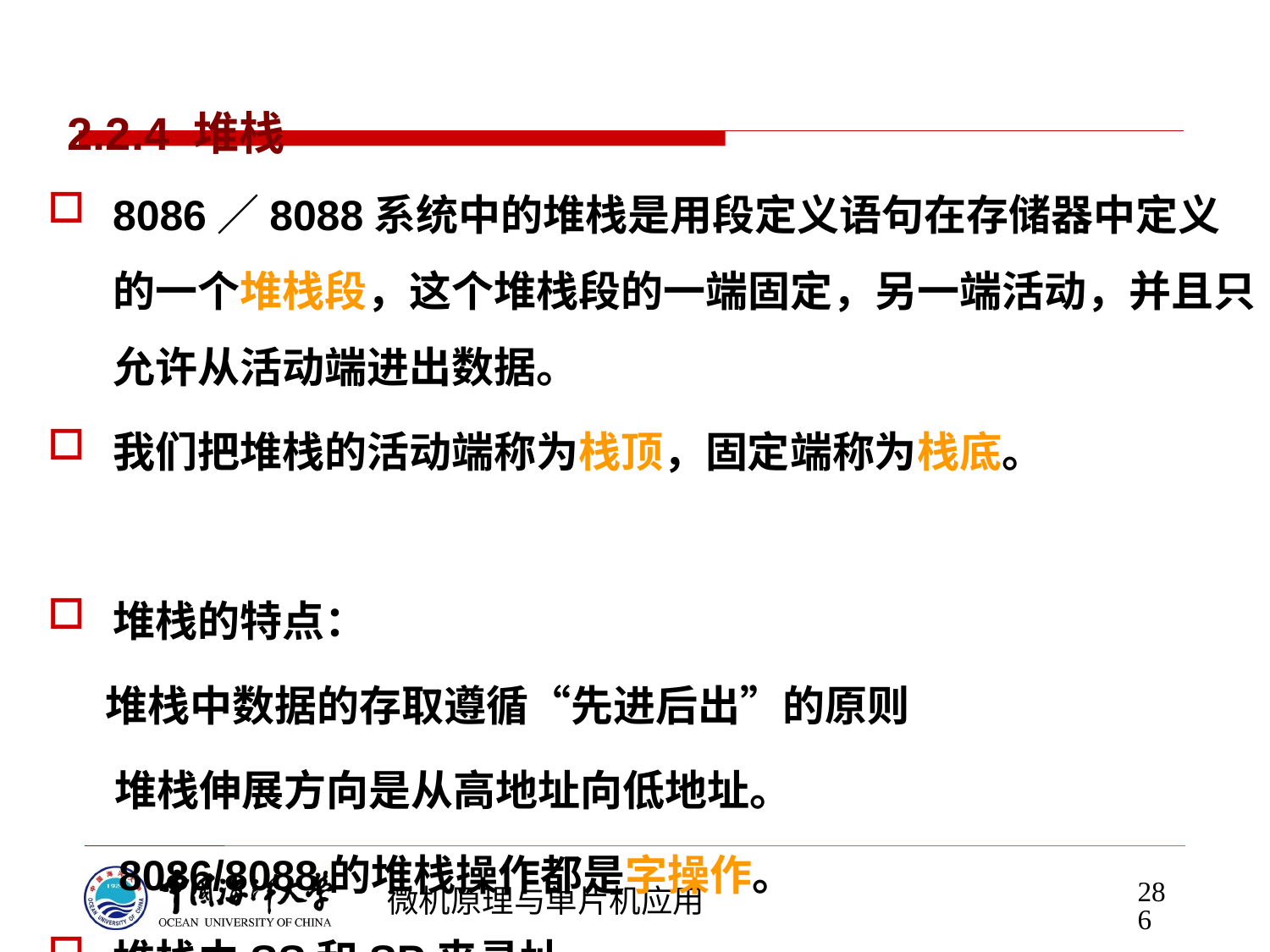

# 2.2.4 堆栈
8086／8088系统中的堆栈是用段定义语句在存储器中定义的一个堆栈段，这个堆栈段的一端固定，另一端活动，并且只允许从活动端进出数据。
我们把堆栈的活动端称为栈顶，固定端称为栈底。

堆栈的特点：
     堆栈中数据的存取遵循“先进后出”的原则
      堆栈伸展方向是从高地址向低地址。
      8086/8088的堆栈操作都是字操作。
堆栈由SS和SP来寻址。
       SS给定堆栈段的段基址，
       SP给定从堆栈的段基址到栈顶的偏移量，即SP指示当前栈顶。

286